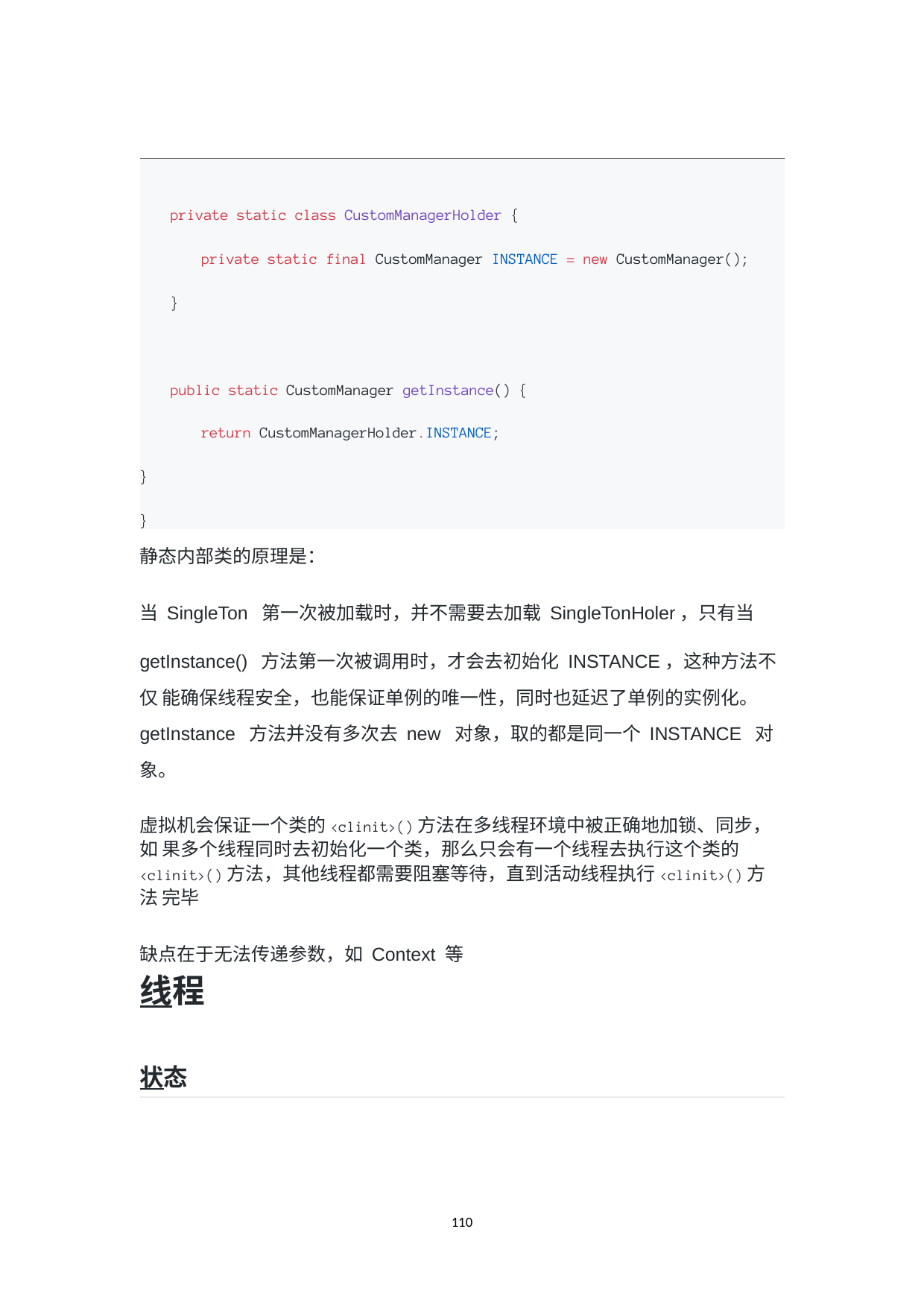

private static class CustomManagerHolder {

private static final CustomManager INSTANCE = new CustomManager();

}

public static CustomManager getInstance() {  return CustomManagerHolder.INSTANCE;

}

}
静态内部类的原理是：

当 SingleTon 第一次被加载时，并不需要去加载 SingleTonHoler，只有当
getInstance() 方法第一次被调用时，才会去初始化 INSTANCE，这种方法不仅 能确保线程安全，也能保证单例的唯一性，同时也延迟了单例的实例化。 getInstance 方法并没有多次去 new 对象，取的都是同一个 INSTANCE 对象。

虚拟机会保证一个类的<clinit>()方法在多线程环境中被正确地加锁、同步，如 果多个线程同时去初始化一个类，那么只会有一个线程去执行这个类的
<clinit>()方法，其他线程都需要阻塞等待，直到活动线程执行<clinit>()方法 完毕

缺点在于无法传递参数，如 Context 等
线程

状态

110